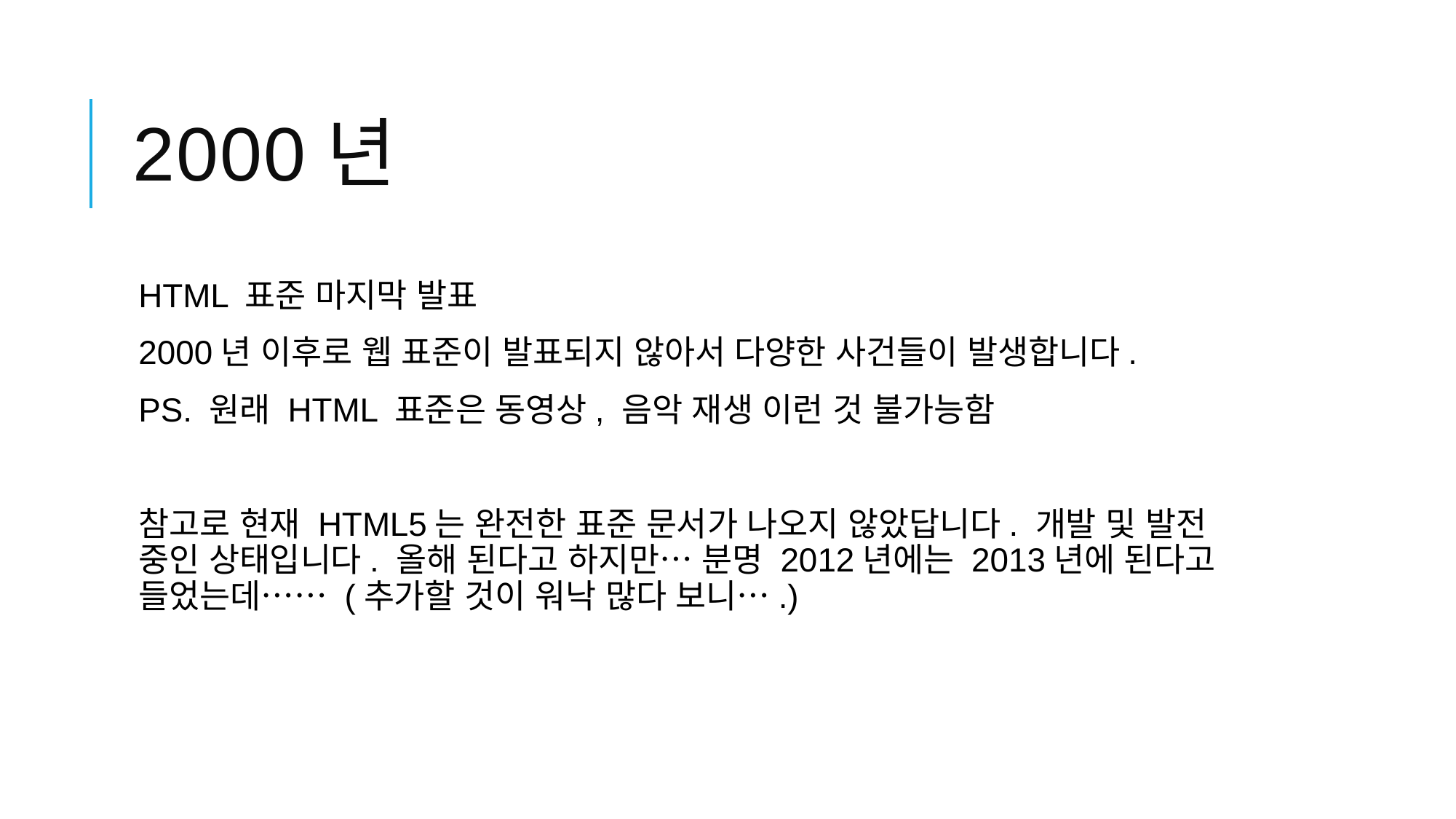

# 2000년
HTML 표준 마지막 발표
2000년 이후로 웹 표준이 발표되지 않아서 다양한 사건들이 발생합니다.
PS. 원래 HTML 표준은 동영상, 음악 재생 이런 것 불가능함

참고로 현재 HTML5는 완전한 표준 문서가 나오지 않았답니다. 개발 및 발전 중인 상태입니다. 올해 된다고 하지만… 분명 2012년에는 2013년에 된다고 들었는데…… (추가할 것이 워낙 많다 보니….)